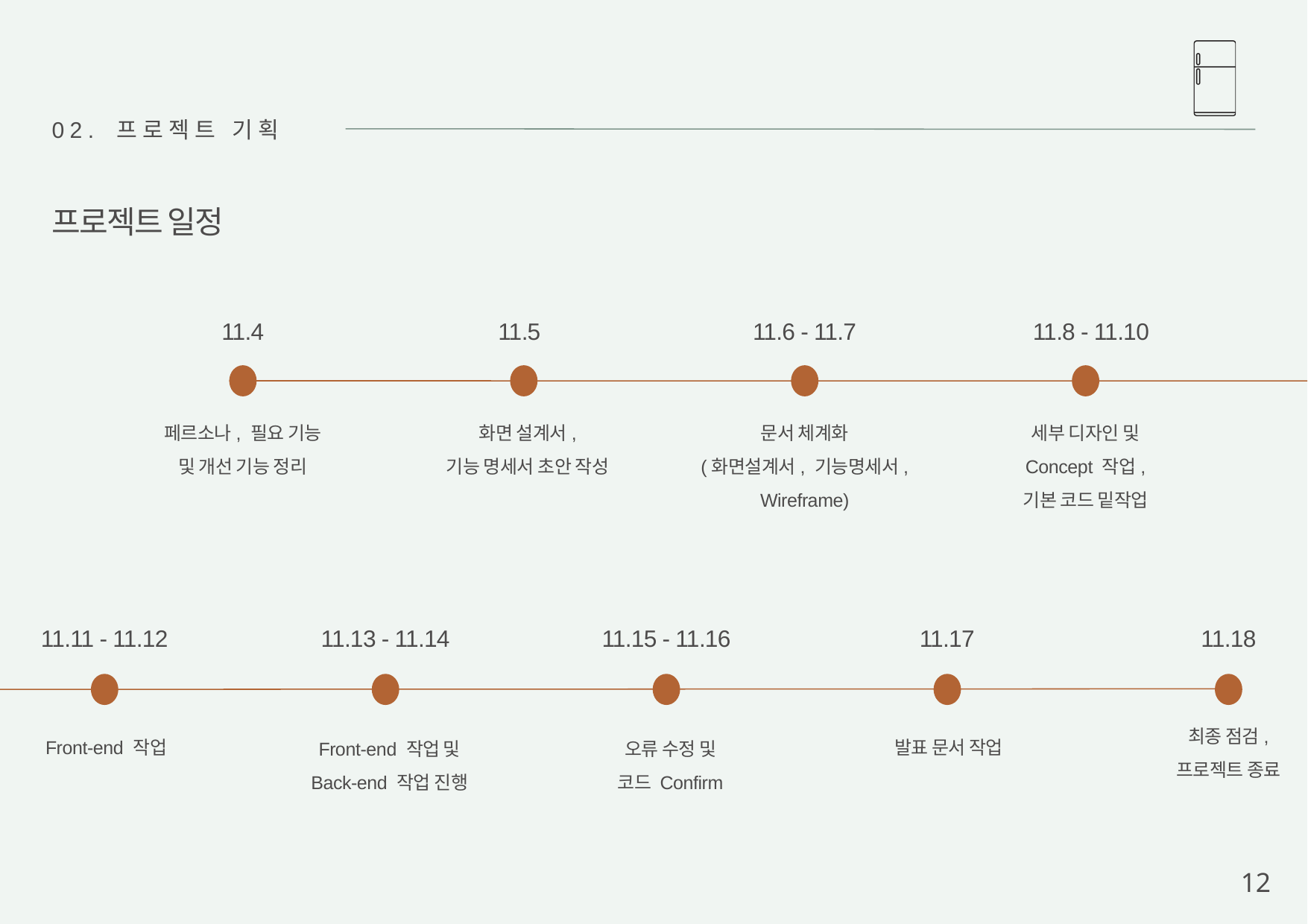

02. 프로젝트 기획

프로젝트 일정
11.4
11.5
11.6 - 11.7
11.8 - 11.10

페르소나, 필요 기능
및 개선 기능 정리
화면 설계서,
기능 명세서 초안 작성
문서 체계화
(화면설계서, 기능명세서,
Wireframe)
세부 디자인 및
Concept 작업,
기본 코드 밑작업
11.11 - 11.12
11.13 - 11.14
11.15 - 11.16
11.17
11.18

최종 점검,
프로젝트 종료
Front-end 작업 및
Back-end 작업 진행
오류 수정 및
코드 Confirm
Front-end 작업
발표 문서 작업
12